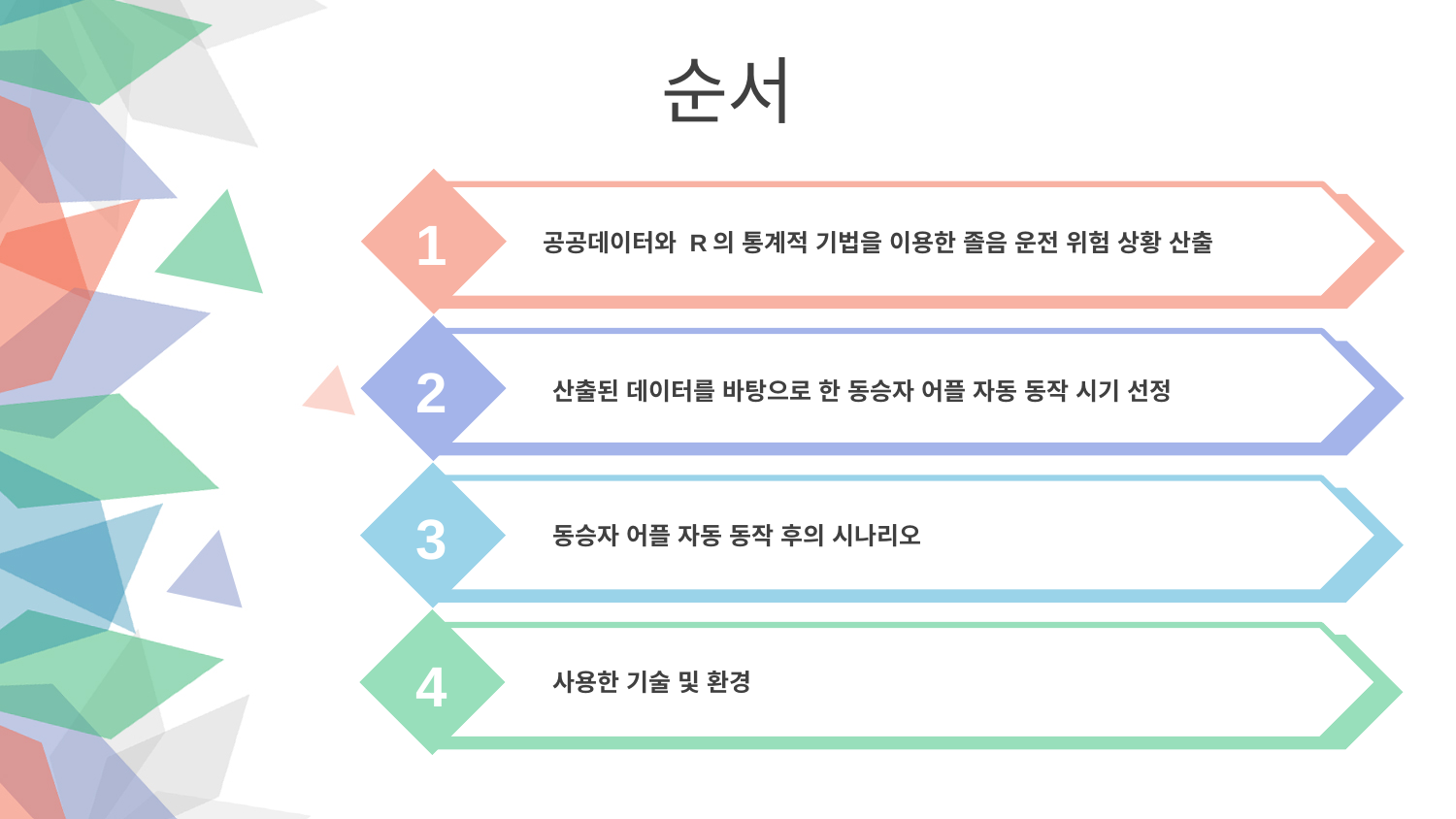

순서

1
공공데이터와 R의 통계적 기법을 이용한 졸음 운전 위험 상황 산출

2
산출된 데이터를 바탕으로 한 동승자 어플 자동 동작 시기 선정

3
동승자 어플 자동 동작 후의 시나리오

4
사용한 기술 및 환경